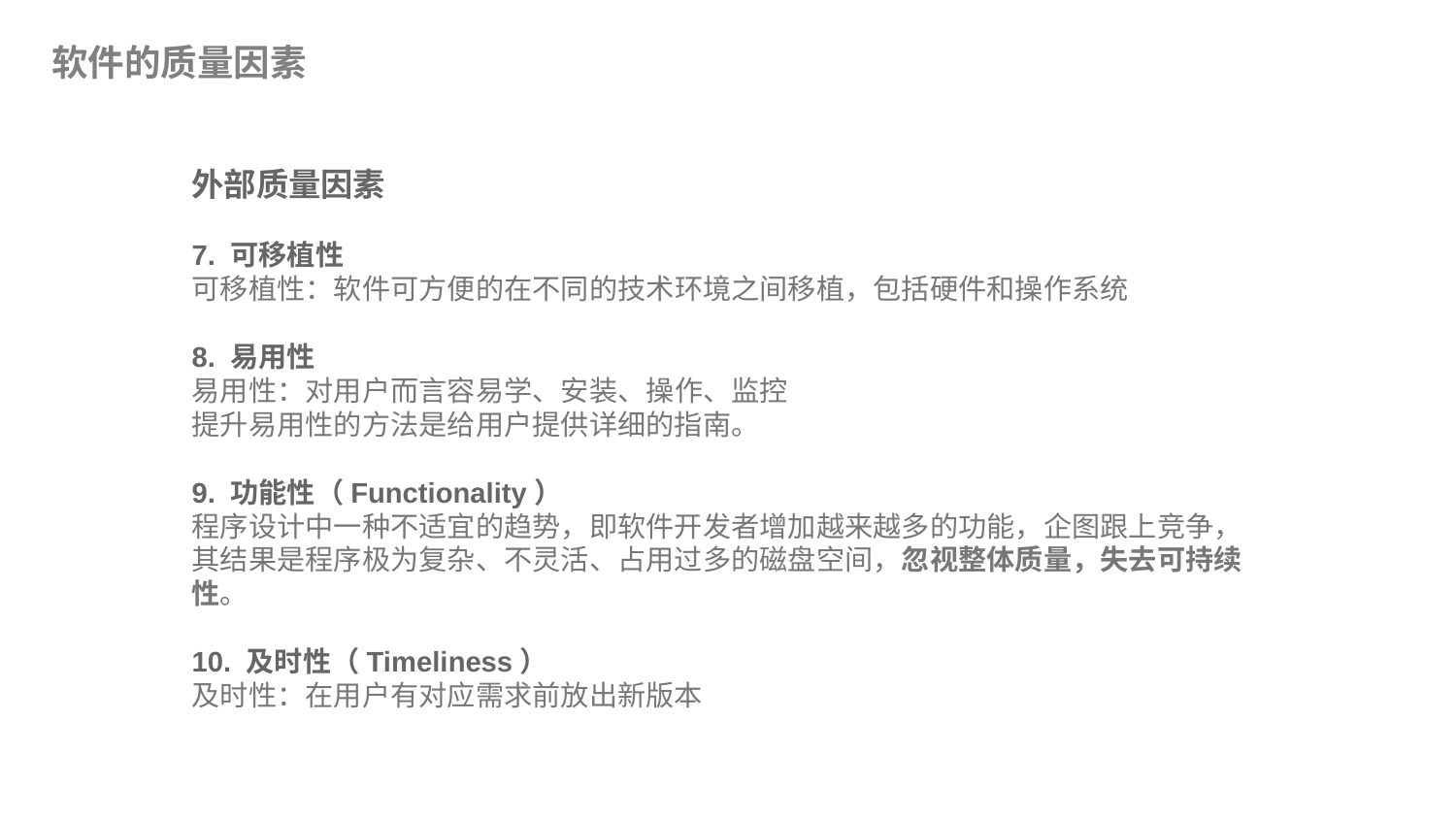

软件的质量因素
外部质量因素

7. 可移植性
可移植性：软件可方便的在不同的技术环境之间移植，包括硬件和操作系统

8. 易用性
易用性：对用户而言容易学、安装、操作、监控
提升易用性的方法是给用户提供详细的指南。

9. 功能性（Functionality）
程序设计中一种不适宜的趋势，即软件开发者增加越来越多的功能，企图跟上竞争，其结果是程序极为复杂、不灵活、占用过多的磁盘空间，忽视整体质量，失去可持续性。

10. 及时性（Timeliness）
及时性：在用户有对应需求前放出新版本